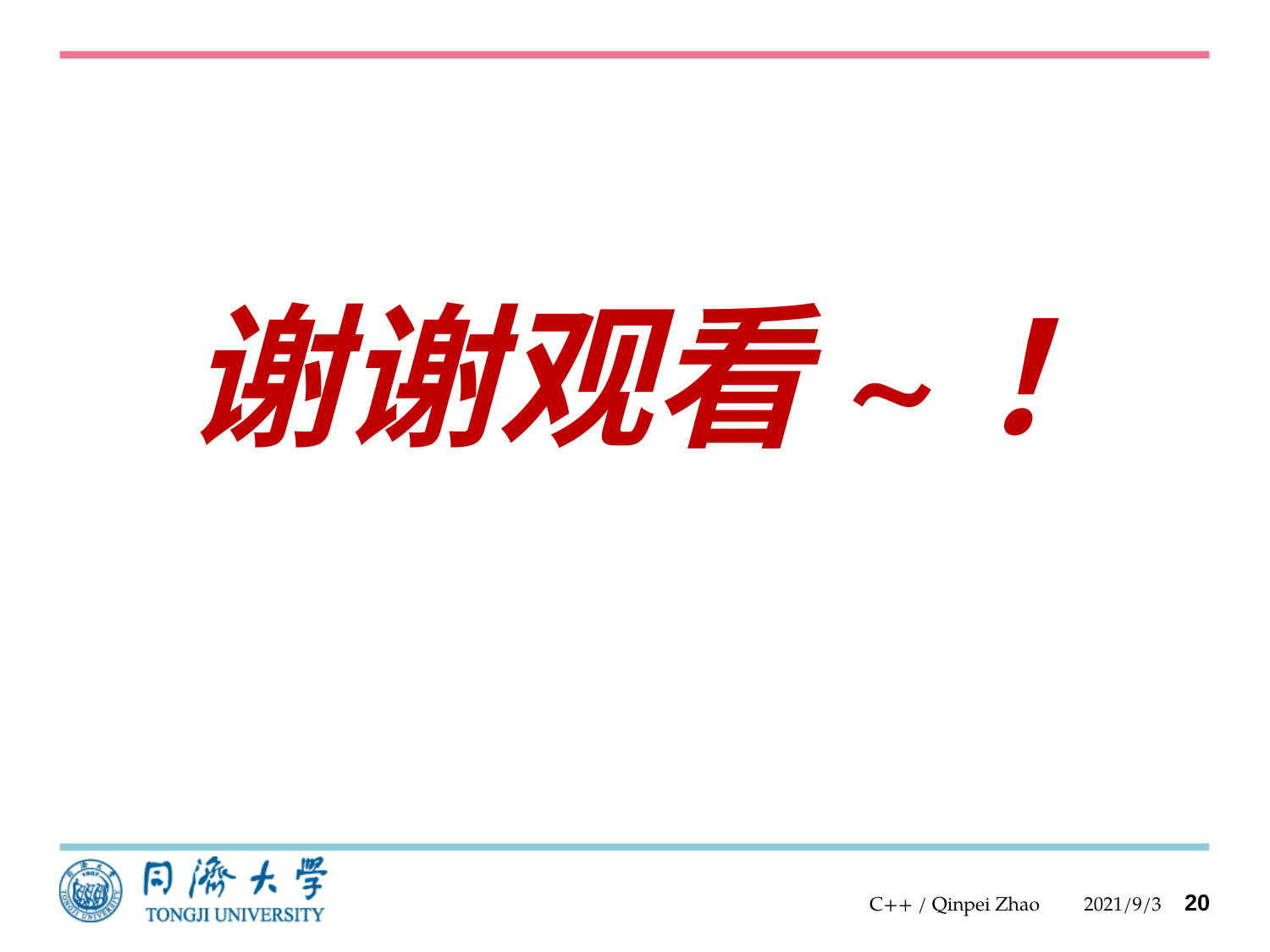

谢谢观看~！
C++ / Qinpei Zhao
2021/9/3
20